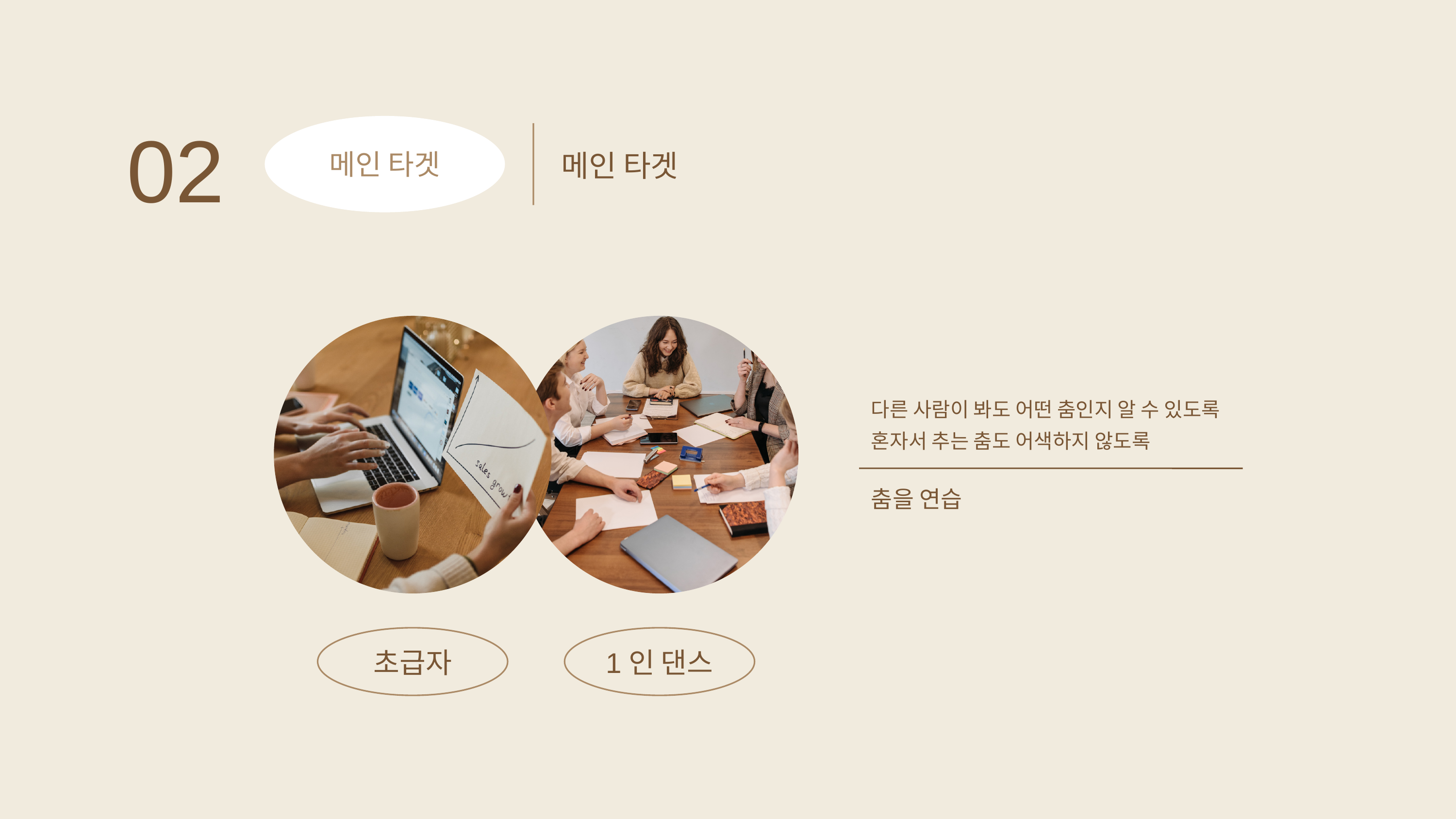

02

메인 타겟
메인 타겟

다른 사람이 봐도 어떤 춤인지 알 수 있도록
혼자서 추는 춤도 어색하지 않도록

춤을 연습

초급자
1인 댄스